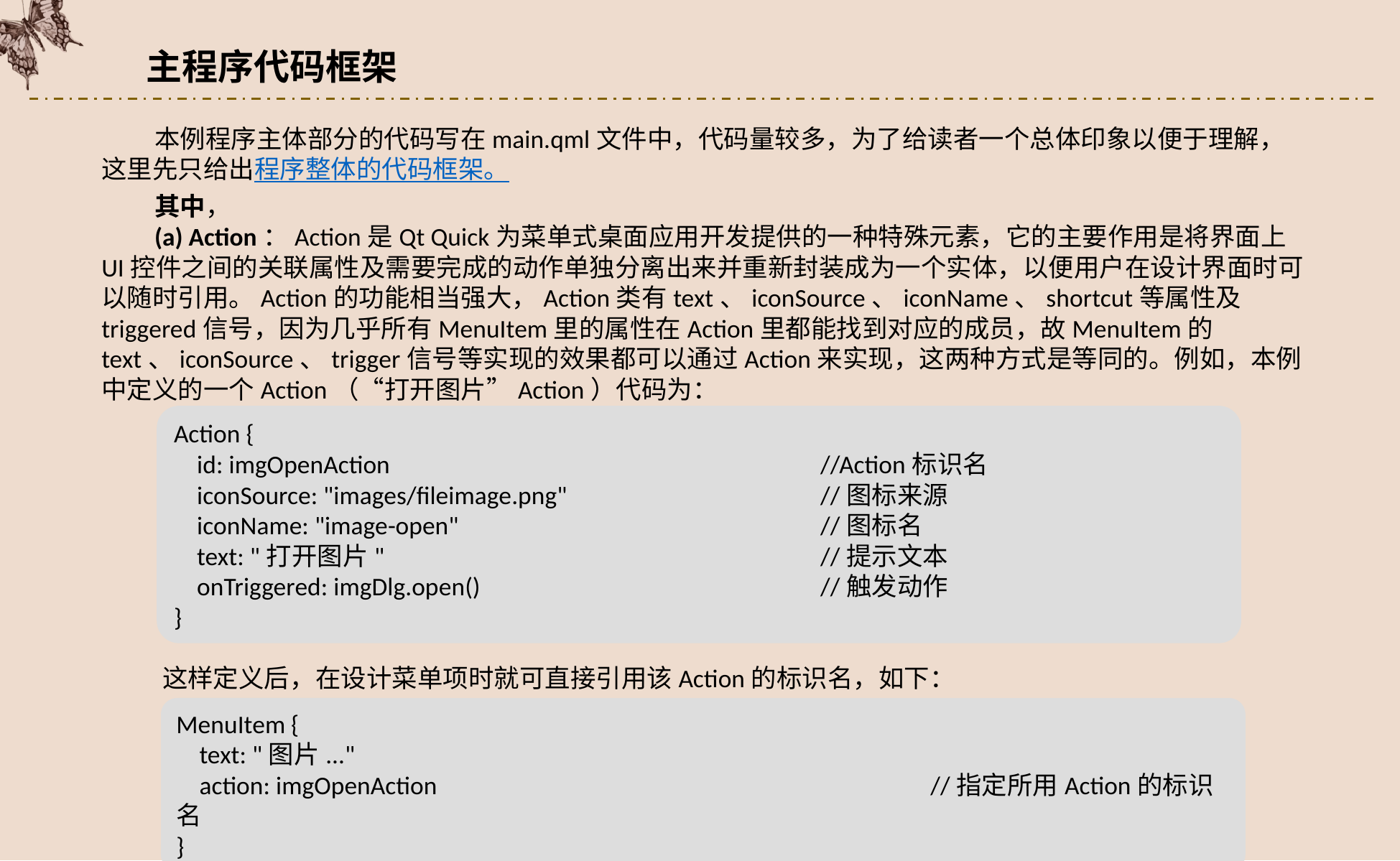

主程序代码框架
本例程序主体部分的代码写在main.qml文件中，代码量较多，为了给读者一个总体印象以便于理解，这里先只给出程序整体的代码框架。
其中，
(a) Action：Action是Qt Quick为菜单式桌面应用开发提供的一种特殊元素，它的主要作用是将界面上UI控件之间的关联属性及需要完成的动作单独分离出来并重新封装成为一个实体，以便用户在设计界面时可以随时引用。Action的功能相当强大，Action类有text、iconSource、iconName、shortcut等属性及triggered信号，因为几乎所有MenuItem里的属性在Action里都能找到对应的成员，故MenuItem的text、iconSource、trigger信号等实现的效果都可以通过Action来实现，这两种方式是等同的。例如，本例中定义的一个Action（“打开图片”Action）代码为：
Action {
    id: imgOpenAction				//Action标识名
    iconSource: "images/fileimage.png"			//图标来源
    iconName: "image-open"				//图标名
    text: "打开图片"					//提示文本
    onTriggered: imgDlg.open()				//触发动作
}
这样定义后，在设计菜单项时就可直接引用该Action的标识名，如下：
MenuItem {
    text: "图片..."
    action: imgOpenAction					//指定所用Action的标识名
}